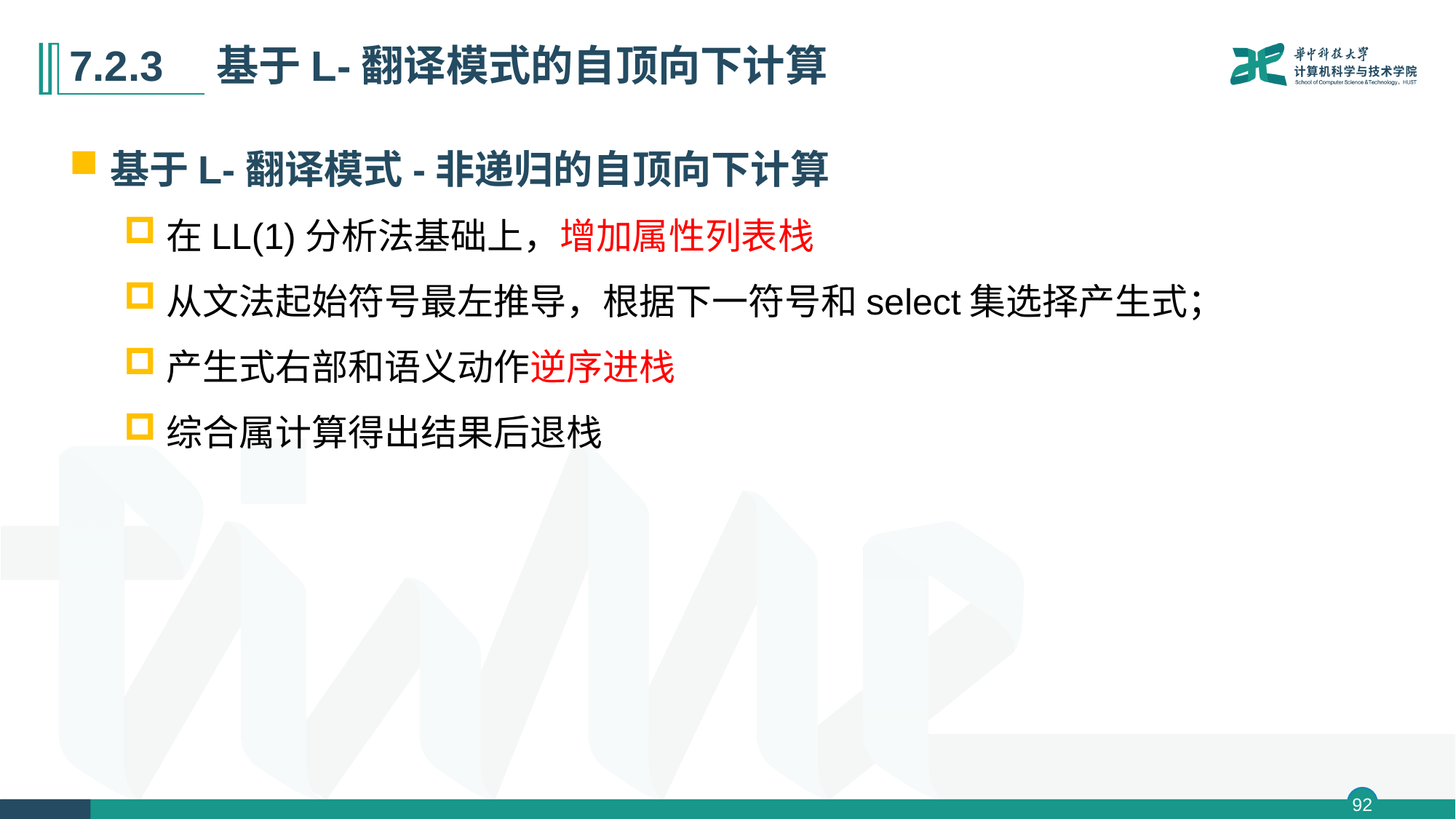

# 7.2.3　基于L-翻译模式的自顶向下计算
基于L-翻译模式-非递归的自顶向下计算
在LL(1)分析法基础上，增加属性列表栈
从文法起始符号最左推导，根据下一符号和select集选择产生式；
产生式右部和语义动作逆序进栈
综合属计算得出结果后退栈